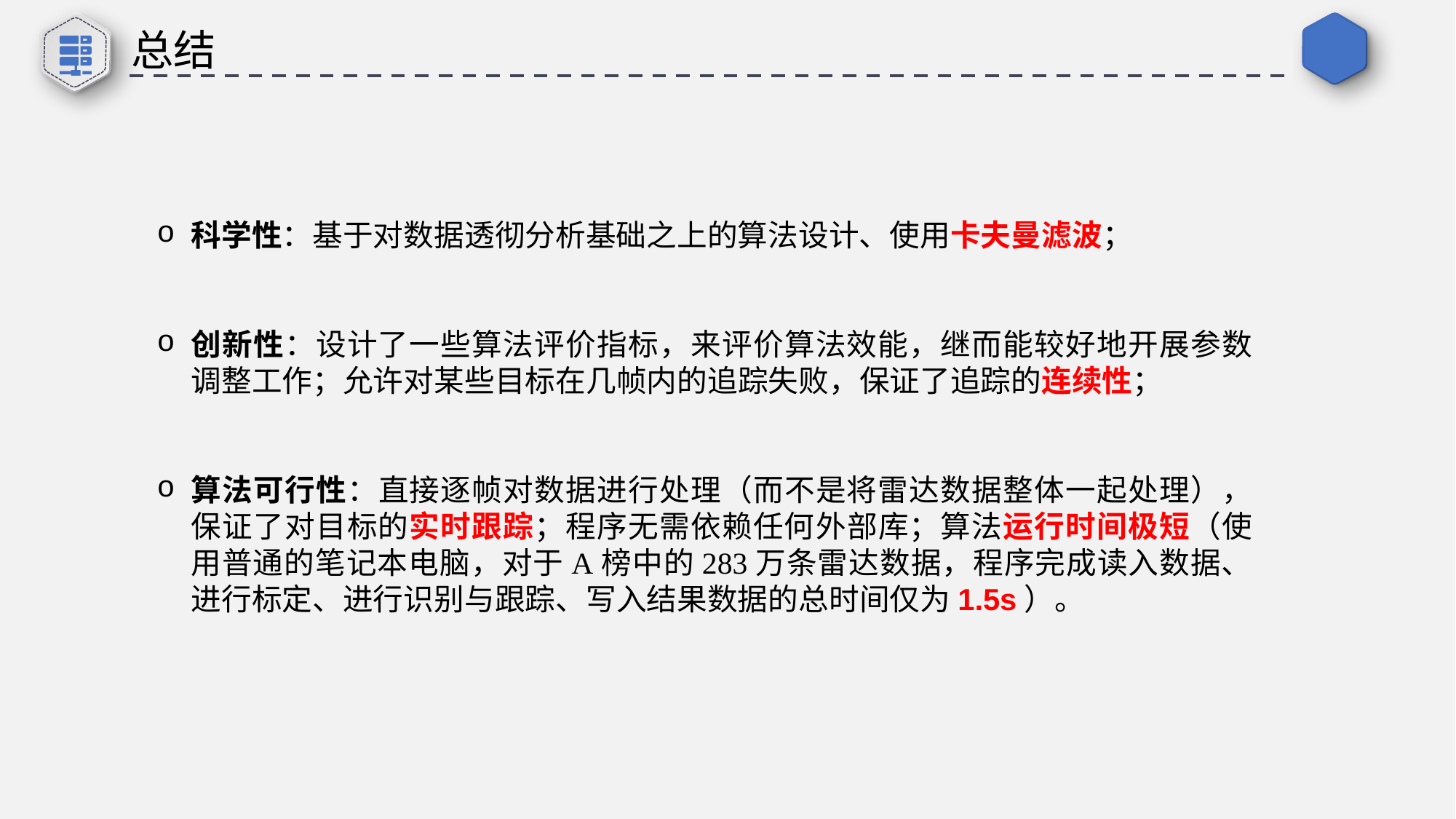

总结

科学性：基于对数据透彻分析基础之上的算法设计、使用卡夫曼滤波；

创新性：设计了一些算法评价指标，来评价算法效能，继而能较好地开展参数调整工作；允许对某些目标在几帧内的追踪失败，保证了追踪的连续性；

算法可行性：直接逐帧对数据进行处理（而不是将雷达数据整体一起处理），保证了对目标的实时跟踪；程序无需依赖任何外部库；算法运行时间极短（使用普通的笔记本电脑，对于A榜中的283万条雷达数据，程序完成读入数据、进行标定、进行识别与跟踪、写入结果数据的总时间仅为1.5s）。